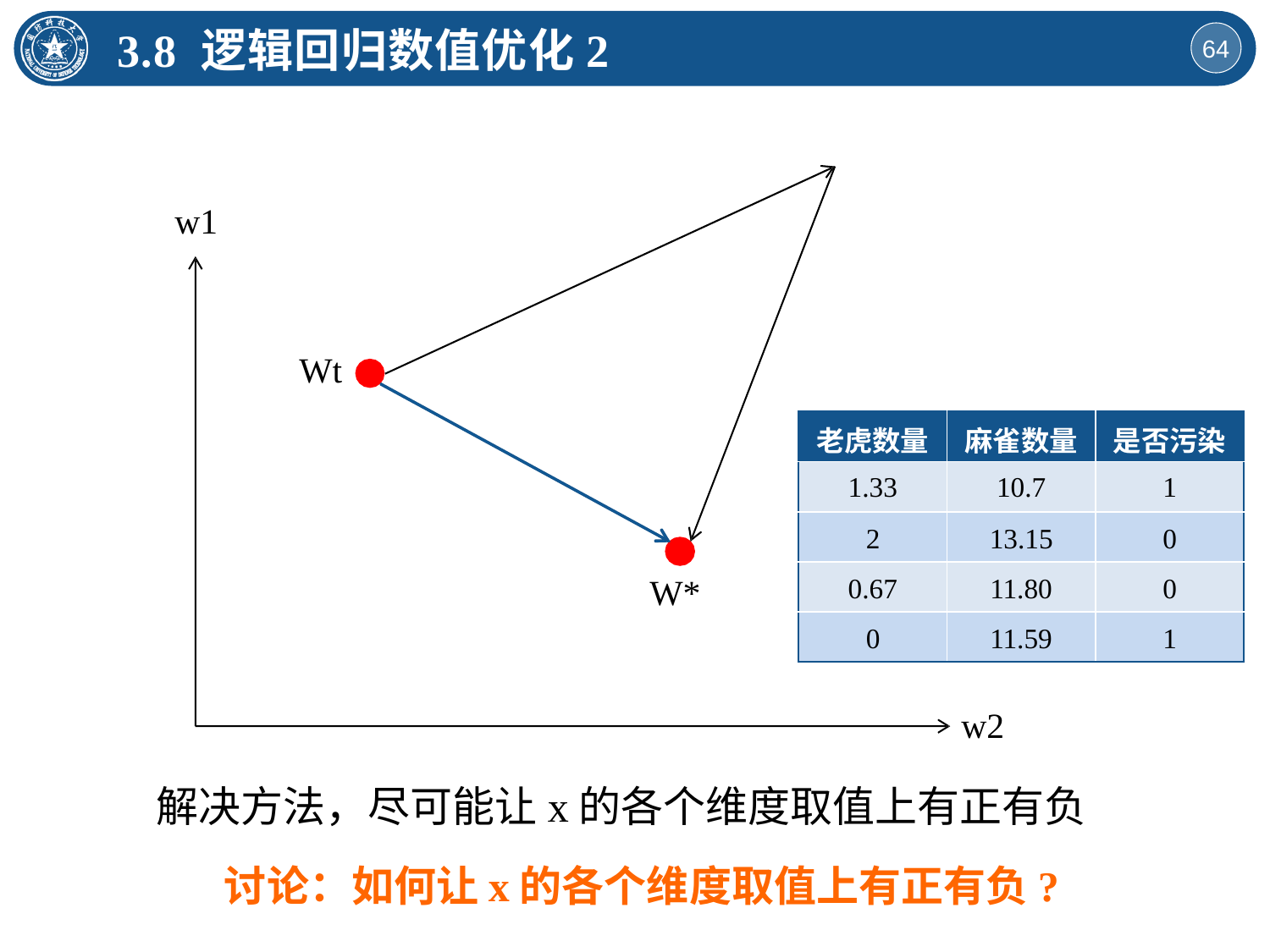

3.8 逻辑回归数值优化2

w1

Wt

| 老虎数量 | 麻雀数量 | 是否污染 |
| --- | --- | --- |
| 1.33 | 10.7 | 1 |
| 2 | 13.15 | 0 |
| 0.67 | 11.80 | 0 |
| 0 | 11.59 | 1 |

W*
w2

解决方法，尽可能让x的各个维度取值上有正有负
讨论：如何让x的各个维度取值上有正有负?